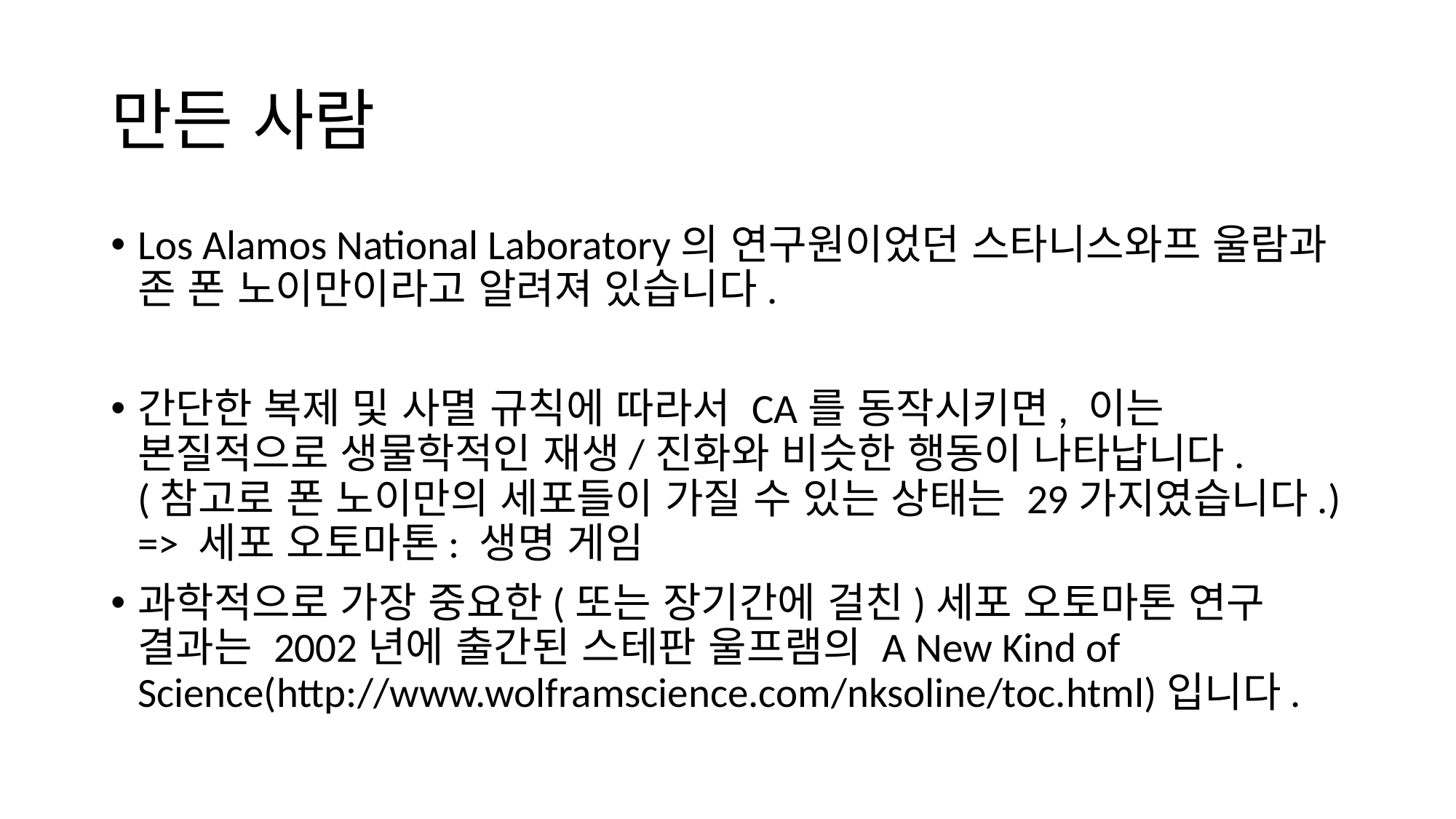

# 만든 사람
Los Alamos National Laboratory의 연구원이었던 스타니스와프 울람과 존 폰 노이만이라고 알려져 있습니다.

간단한 복제 및 사멸 규칙에 따라서 CA를 동작시키면, 이는 본질적으로 생물학적인 재생/진화와 비슷한 행동이 나타납니다.
(참고로 폰 노이만의 세포들이 가질 수 있는 상태는 29가지였습니다.)
=> 세포 오토마톤: 생명 게임
과학적으로 가장 중요한(또는 장기간에 걸친)세포 오토마톤 연구 결과는 2002년에 출간된 스테판 울프램의 A New Kind of Science(http://www.wolframscience.com/nksoline/toc.html)입니다.